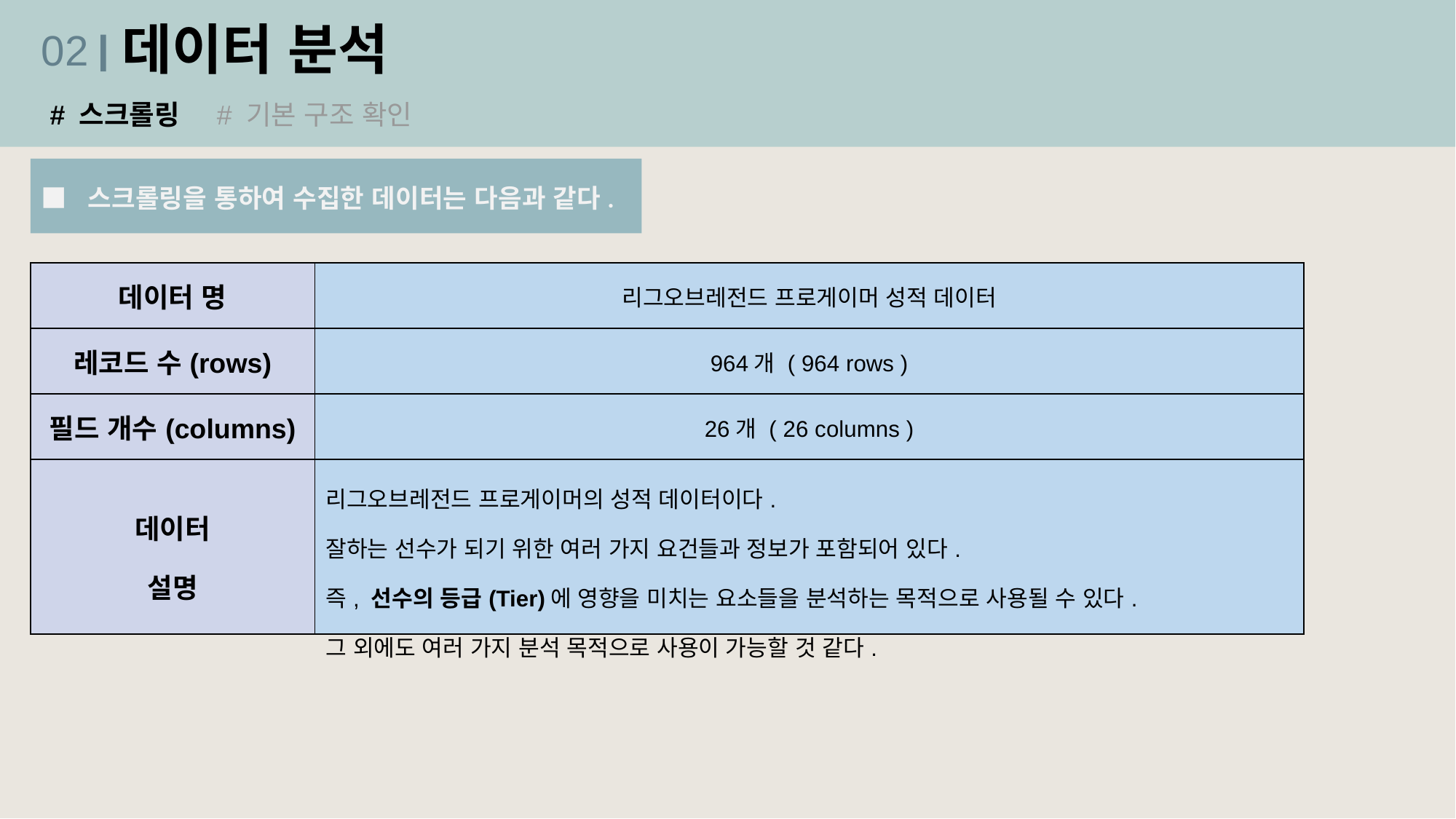

데이터 분석
02

# 스크롤링    # 기본 구조 확인

■  스크롤링을 통하여 수집한 데이터는 다음과 같다.
| 데이터 명 | 리그오브레전드 프로게이머 성적 데이터 |
| --- | --- |
| 레코드 수(rows) | 964개 ( 964 rows ) |
| 필드 개수(columns) | 26개 ( 26 columns ) |
| 데이터 설명 | 리그오브레전드 프로게이머의 성적 데이터이다. 잘하는 선수가 되기 위한 여러 가지 요건들과 정보가 포함되어 있다. 즉, 선수의 등급(Tier)에 영향을 미치는 요소들을 분석하는 목적으로 사용될 수 있다. 그 외에도 여러 가지 분석 목적으로 사용이 가능할 것 같다. |